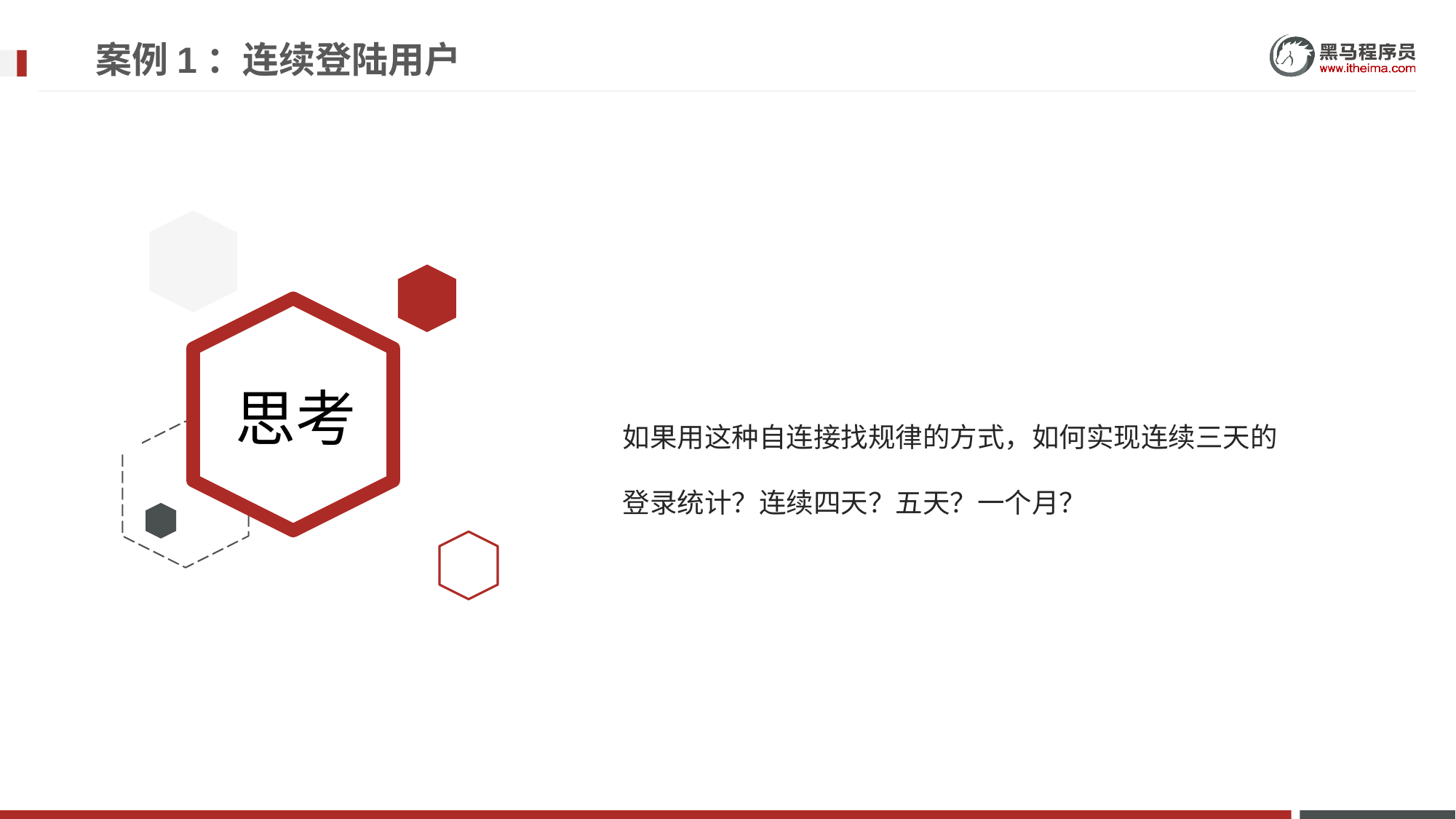

# 案例1：连续登陆用户
如果用这种自连接找规律的方式，如何实现连续三天的登录统计？连续四天？五天？一个月？